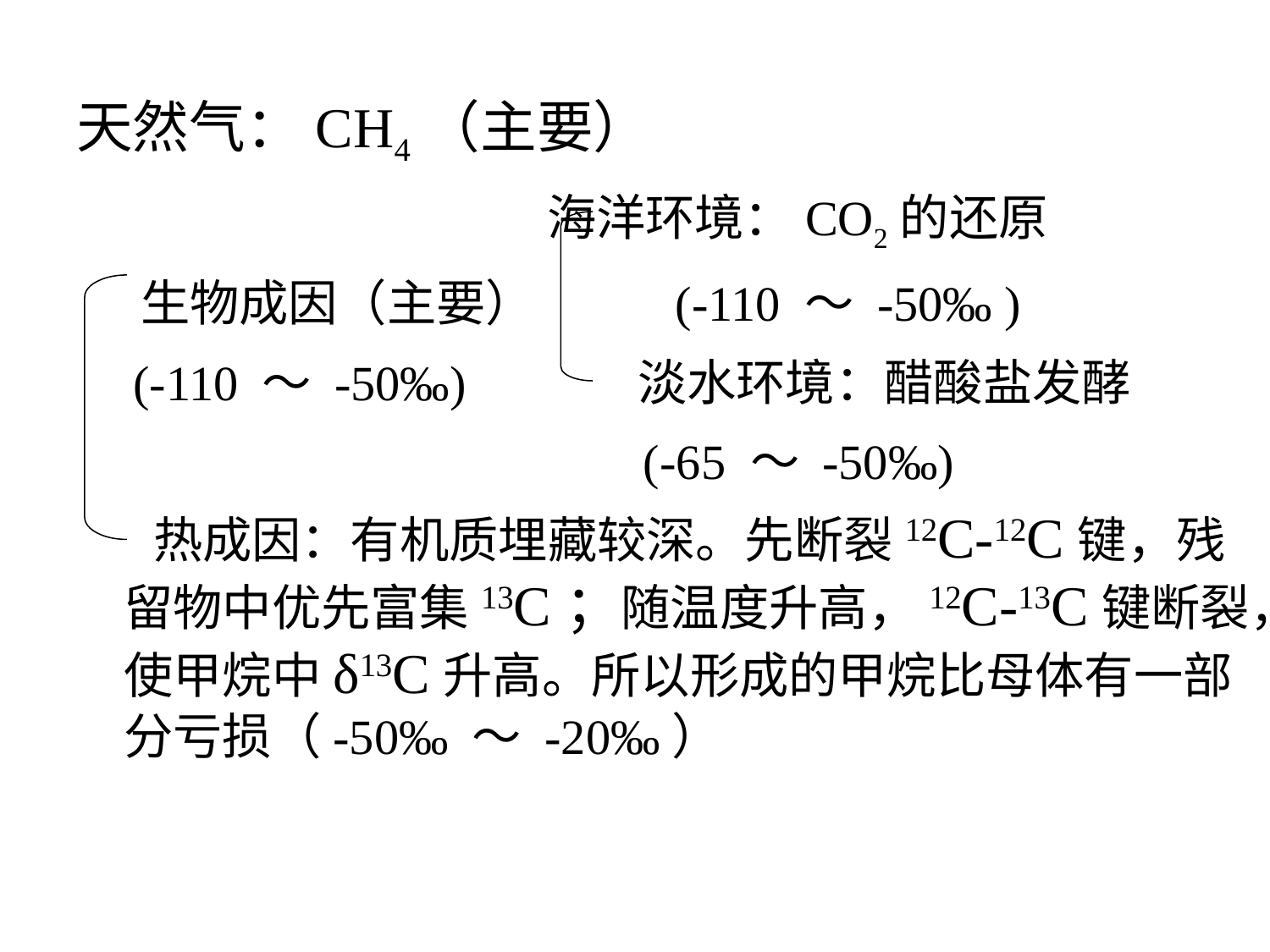

天然气：CH4（主要）
                                    海洋环境：CO2的还原
    生物成因（主要）          (-110 ～ -50‰ )
    (-110 ～ -50‰)             淡水环境：醋酸盐发酵
                                        (-65 ～ -50‰)
     热成因：有机质埋藏较深。先断裂12C-12C键，残留物中优先富集13C；随温度升高，12C-13C键断裂，使甲烷中δ13C升高。所以形成的甲烷比母体有一部分亏损（-50‰ ～ -20‰）